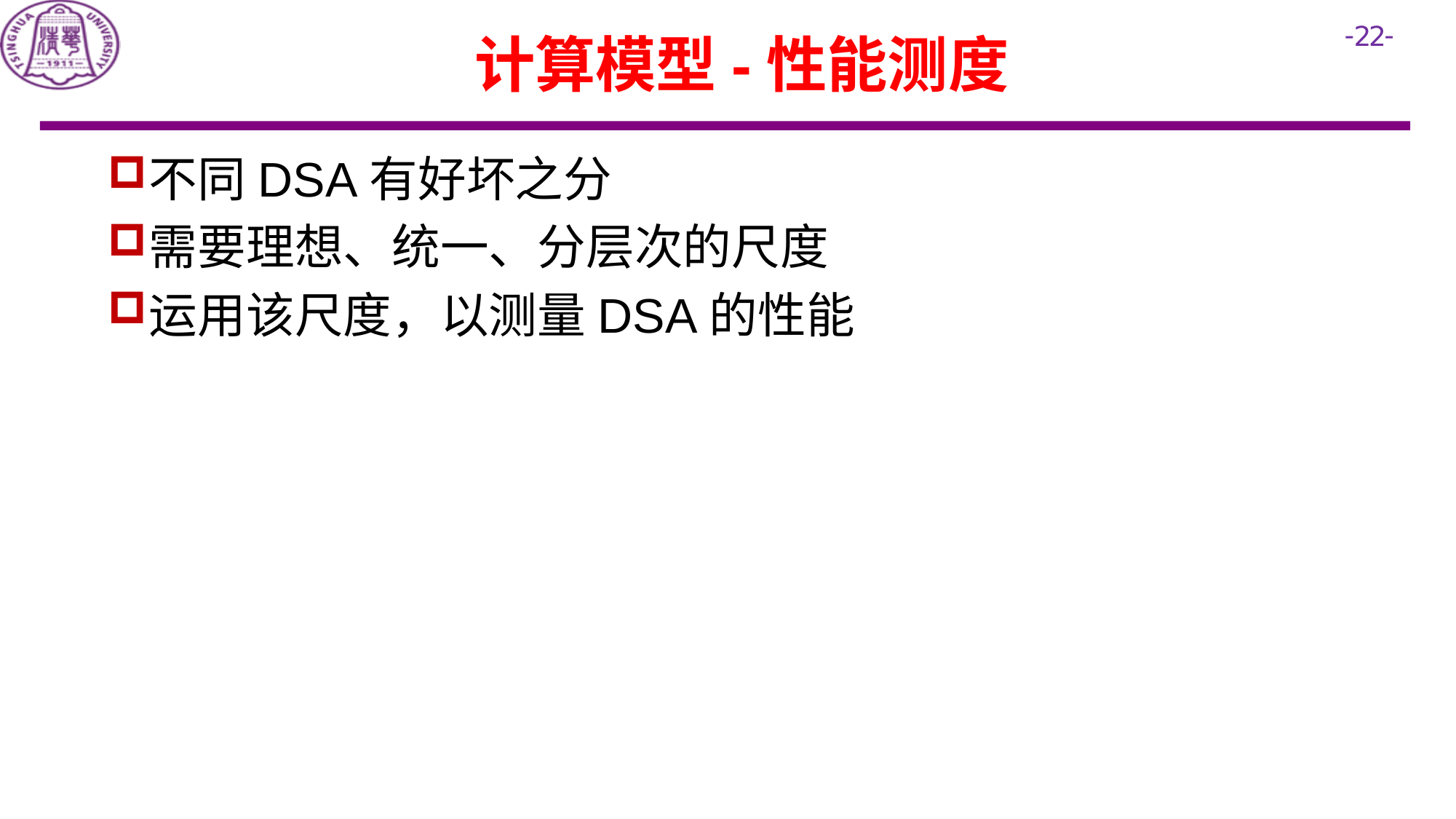

# 计算模型-性能测度
不同DSA有好坏之分
需要理想、统一、分层次的尺度
运用该尺度，以测量DSA的性能